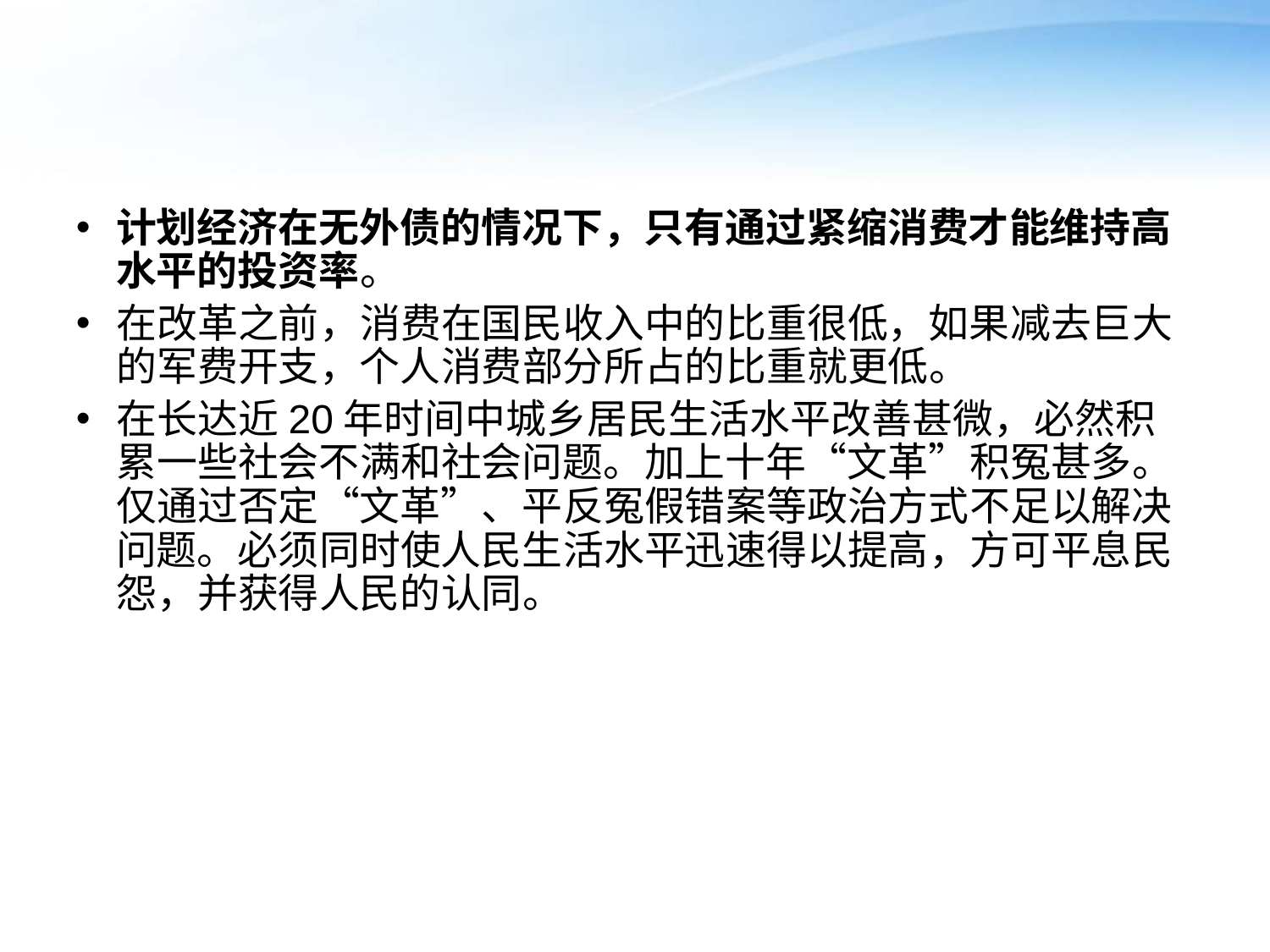

#
计划经济在无外债的情况下，只有通过紧缩消费才能维持高水平的投资率。
在改革之前，消费在国民收入中的比重很低，如果减去巨大的军费开支，个人消费部分所占的比重就更低。
在长达近20年时间中城乡居民生活水平改善甚微，必然积累一些社会不满和社会问题。加上十年“文革”积冤甚多。仅通过否定“文革”、平反冤假错案等政治方式不足以解决问题。必须同时使人民生活水平迅速得以提高，方可平息民怨，并获得人民的认同。